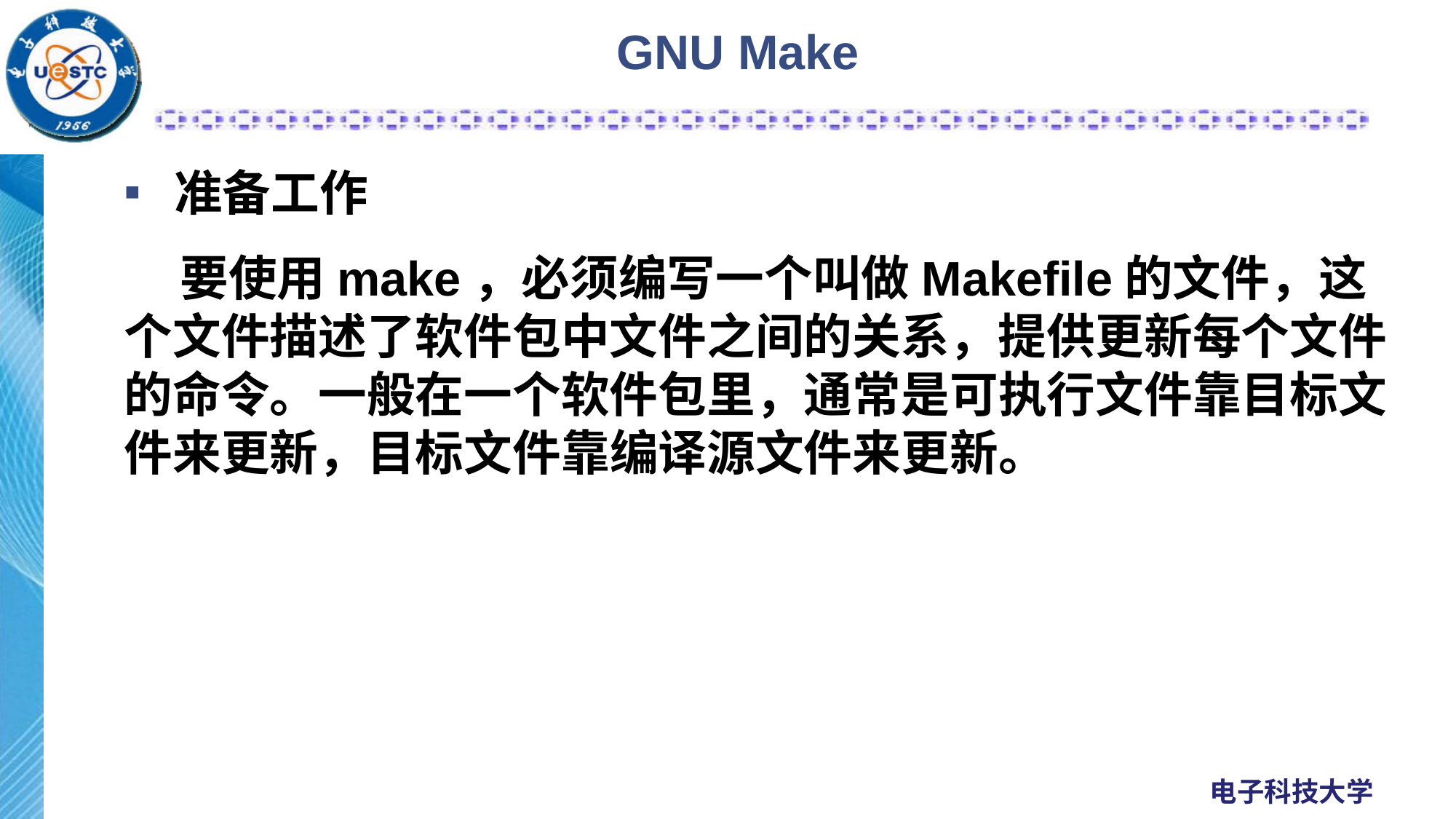

# GNU Make
 准备工作
    要使用make，必须编写一个叫做Makefile的文件，这个文件描述了软件包中文件之间的关系，提供更新每个文件的命令。一般在一个软件包里，通常是可执行文件靠目标文件来更新，目标文件靠编译源文件来更新。